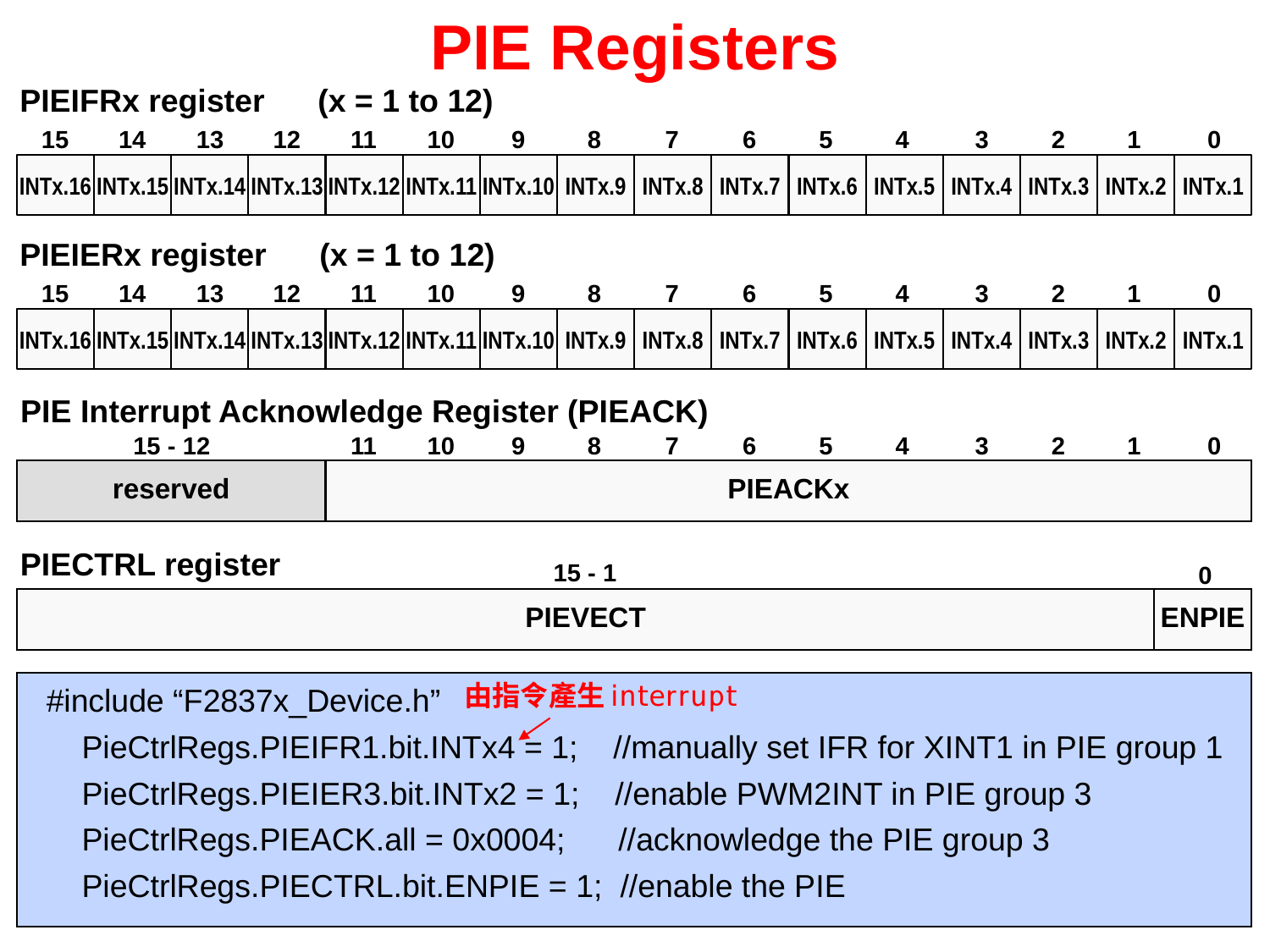

# PIE Registers
PIEIFRx register      (x = 1 to 12)
15
14
13
12
11
10
9
8
7
6
5
4
3
2
1
0
INTx.16
INTx.15
INTx.14
INTx.13
INTx.12
INTx.11
INTx.10
INTx.9
INTx.8
INTx.7
INTx.6
INTx.5
INTx.4
INTx.3
INTx.2
INTx.1
PIEIERx register      (x = 1 to 12)
15
14
13
12
11
10
9
8
7
6
5
4
3
2
1
0
INTx.16
INTx.15
INTx.14
INTx.13
INTx.12
INTx.11
INTx.10
INTx.9
INTx.8
INTx.7
INTx.6
INTx.5
INTx.4
INTx.3
INTx.2
INTx.1
PIE Interrupt Acknowledge Register (PIEACK)
15 - 12
11
10
9
8
7
6
5
4
3
2
1
0
reserved
PIEACKx
PIECTRL register
15 - 1
0
PIEVECT
ENPIE

#include “F2837x_Device.h”
    PieCtrlRegs.PIEIFR1.bit.INTx4 = 1;    //manually set IFR for XINT1 in PIE group 1
    PieCtrlRegs.PIEIER3.bit.INTx2 = 1;    //enable PWM2INT in PIE group 3
    PieCtrlRegs.PIEACK.all = 0x0004;      //acknowledge the PIE group 3
    PieCtrlRegs.PIECTRL.bit.ENPIE = 1;  //enable the PIE
由指令產生interrupt